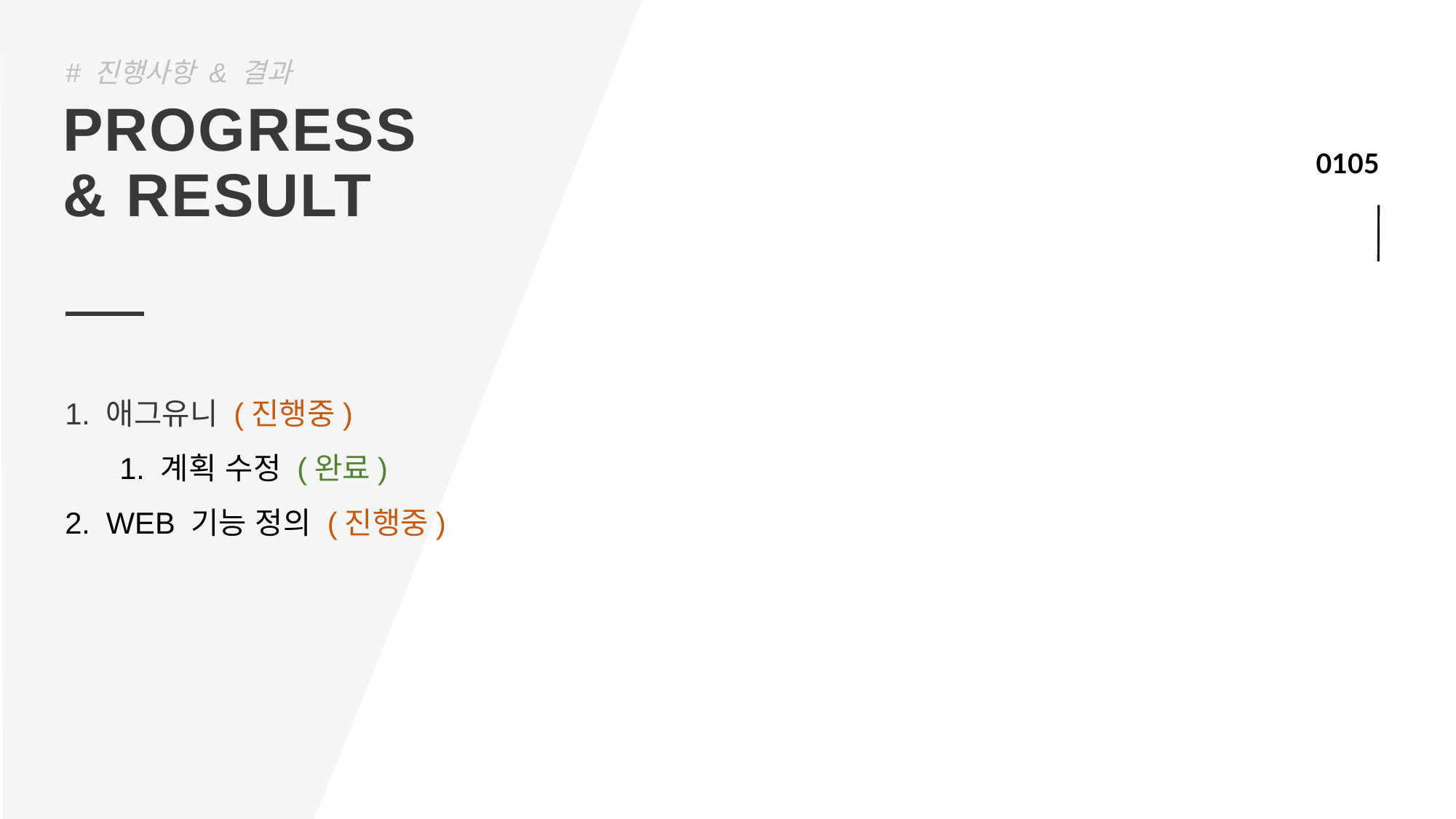

# 진행사항 & 결과
PROGRESS
& RESULT
애그유니 (진행중)
계획 수정 (완료)
WEB 기능 정의 (진행중)